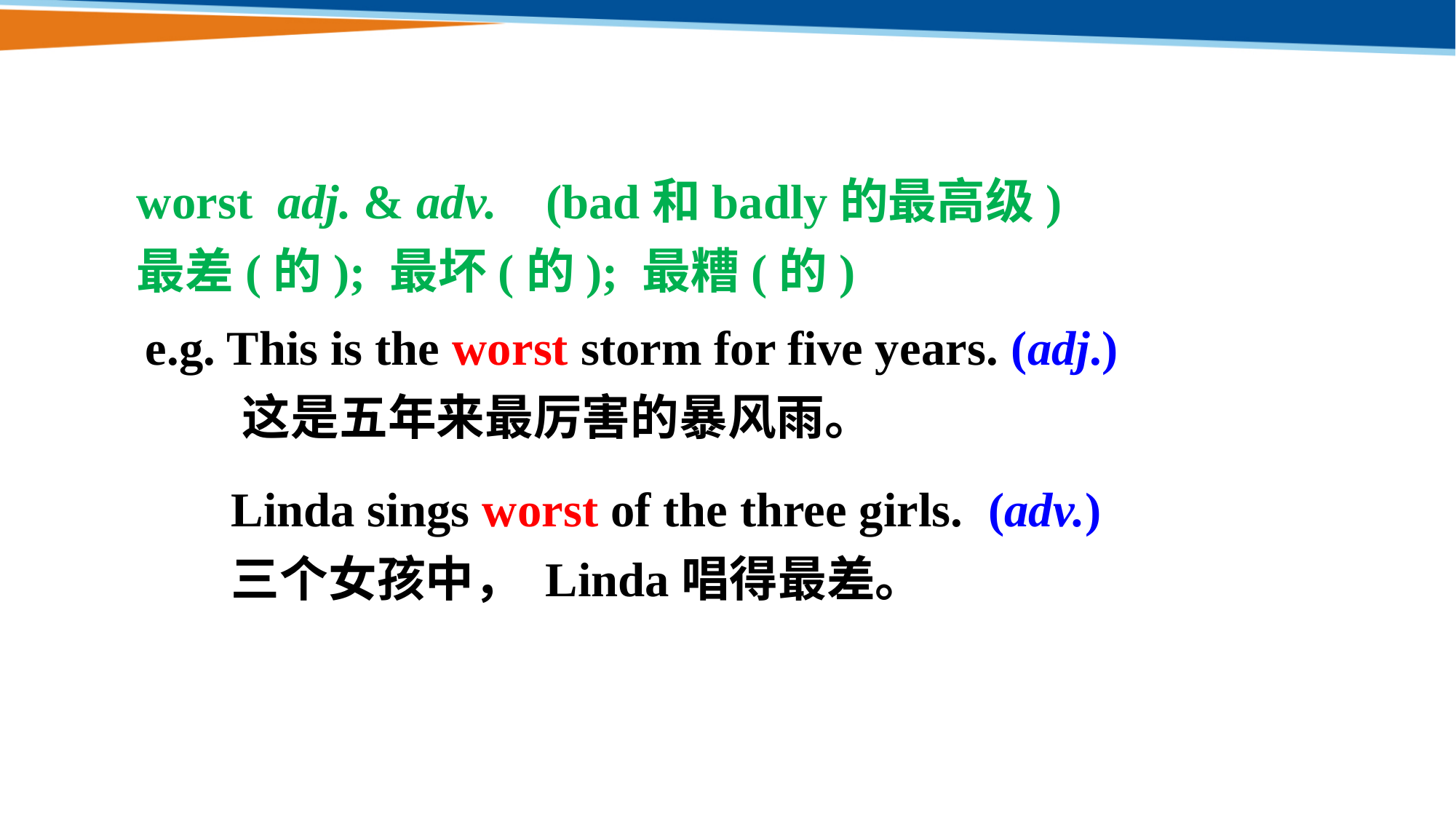

worst  adj. & adv.    (bad和badly的最高级)
最差(的); 最坏(的); 最糟(的)
e.g. This is the worst storm for five years. (adj.)  
       这是五年来最厉害的暴风雨。
Linda sings worst of the three girls.  (adv.)
三个女孩中， Linda唱得最差。